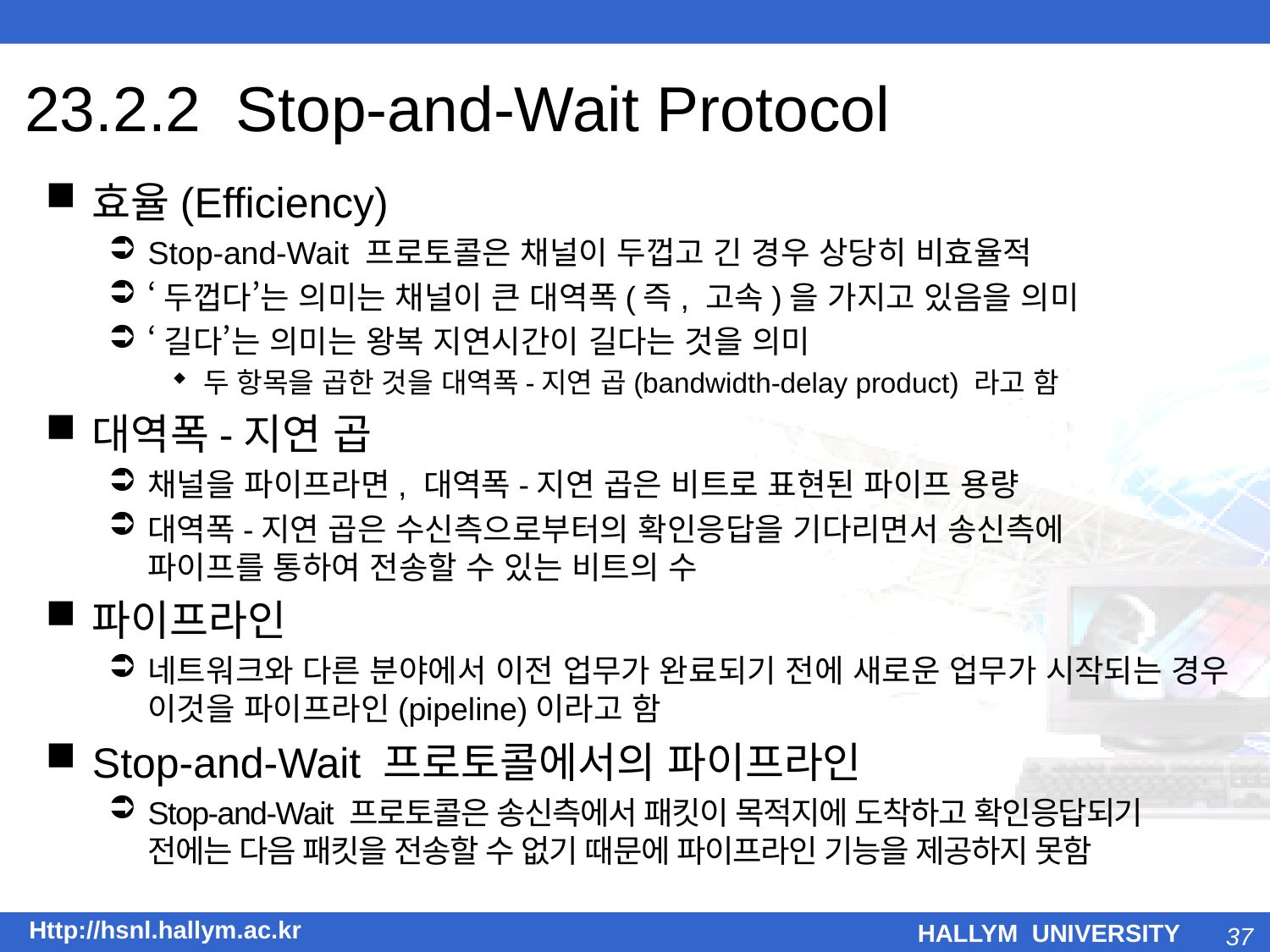

# 23.2.2  Stop-and-Wait Protocol
효율(Efficiency)
Stop-and-Wait 프로토콜은 채널이 두껍고 긴 경우 상당히 비효율적
‘두껍다’는 의미는 채널이 큰 대역폭(즉, 고속)을 가지고 있음을 의미
‘길다’는 의미는 왕복 지연시간이 길다는 것을 의미
두 항목을 곱한 것을 대역폭-지연 곱(bandwidth-delay product) 라고 함
대역폭-지연 곱
채널을 파이프라면, 대역폭-지연 곱은 비트로 표현된 파이프 용량
대역폭-지연 곱은 수신측으로부터의 확인응답을 기다리면서 송신측에
파이프를 통하여 전송할 수 있는 비트의 수
파이프라인
네트워크와 다른 분야에서 이전 업무가 완료되기 전에 새로운 업무가 시작되는 경우 이것을 파이프라인(pipeline)이라고 함
Stop-and-Wait 프로토콜에서의 파이프라인
Stop-and-Wait 프로토콜은 송신측에서 패킷이 목적지에 도착하고 확인응답되기 전에는 다음 패킷을 전송할 수 없기 때문에 파이프라인 기능을 제공하지 못함

37